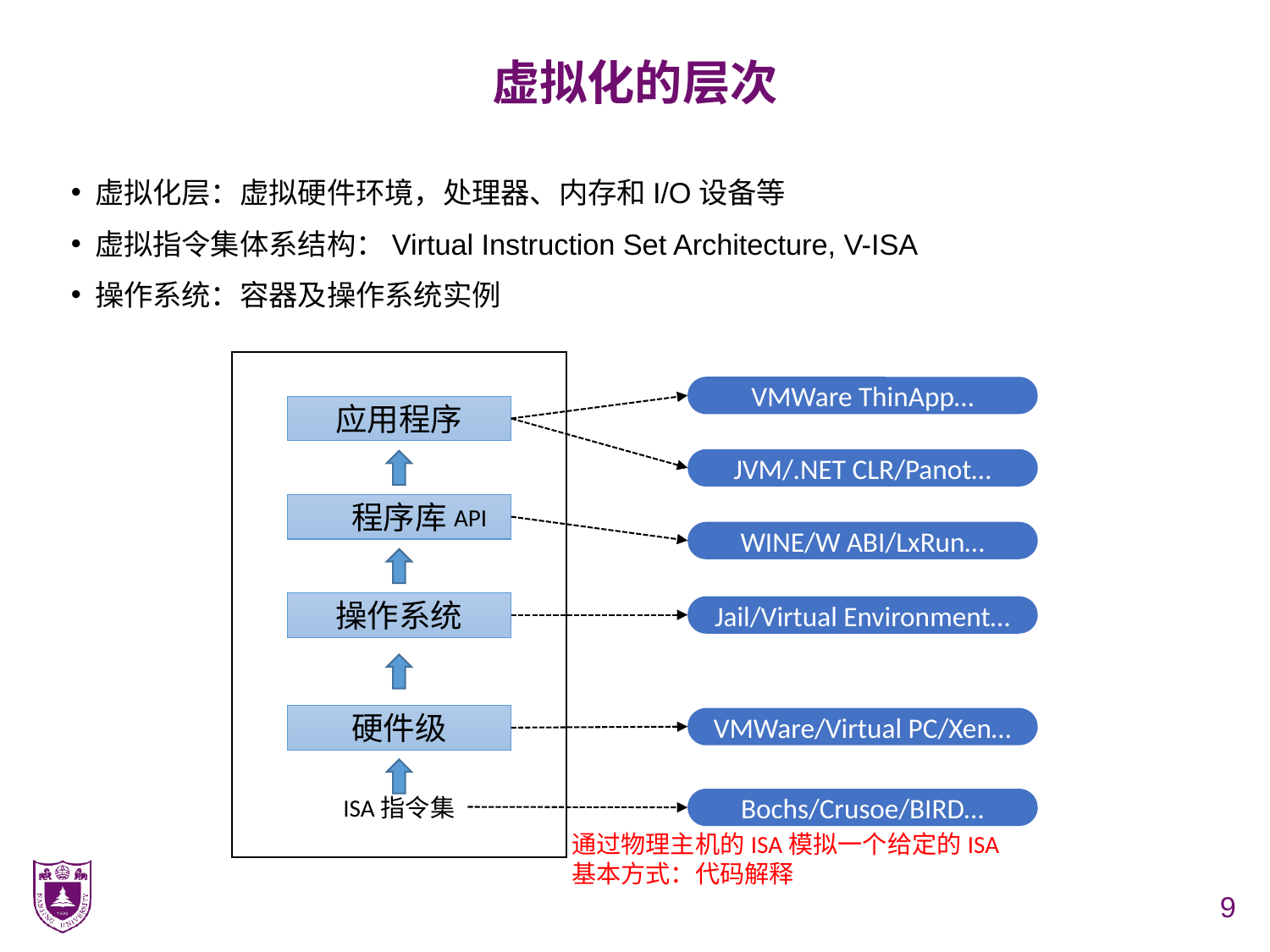

# 虚拟化的层次
虚拟化层：虚拟硬件环境，处理器、内存和I/O设备等
虚拟指令集体系结构：Virtual Instruction Set Architecture, V-ISA
操作系统：容器及操作系统实例

VMWare ThinApp…
应用程序
JVM/.NET CLR/Panot…

程序库
API
WINE/W ABI/LxRun…

操作系统
Jail/Virtual Environment…

硬件级
VMWare/Virtual PC/Xen…

ISA指令集
Bochs/Crusoe/BIRD…
通过物理主机的ISA模拟一个给定的ISA
基本方式：代码解释
9